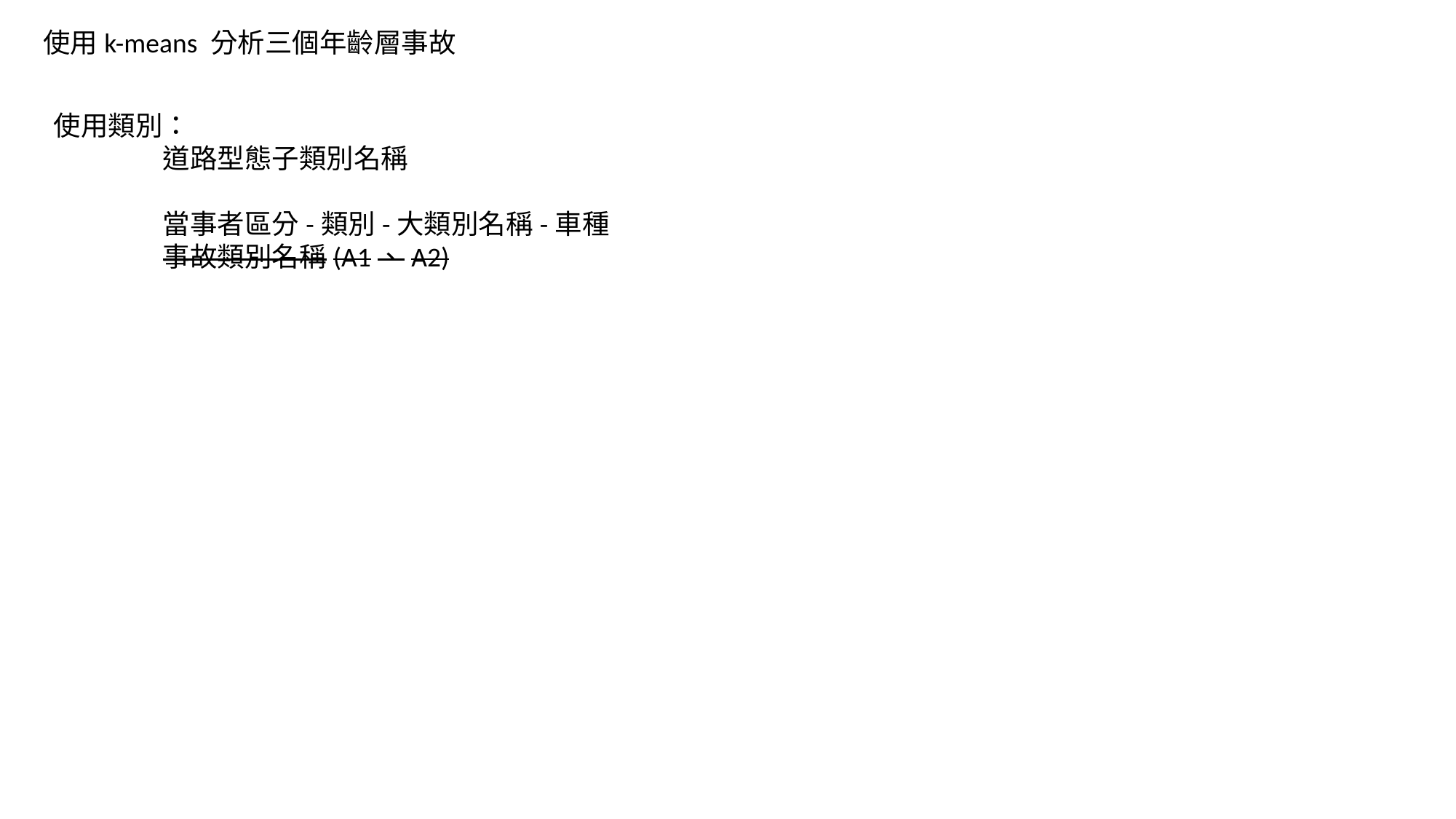

使用k-means 分析三個年齡層事故
使用類別：
	道路型態子類別名稱

	當事者區分-類別-大類別名稱-車種
	事故類別名稱(A1、A2)